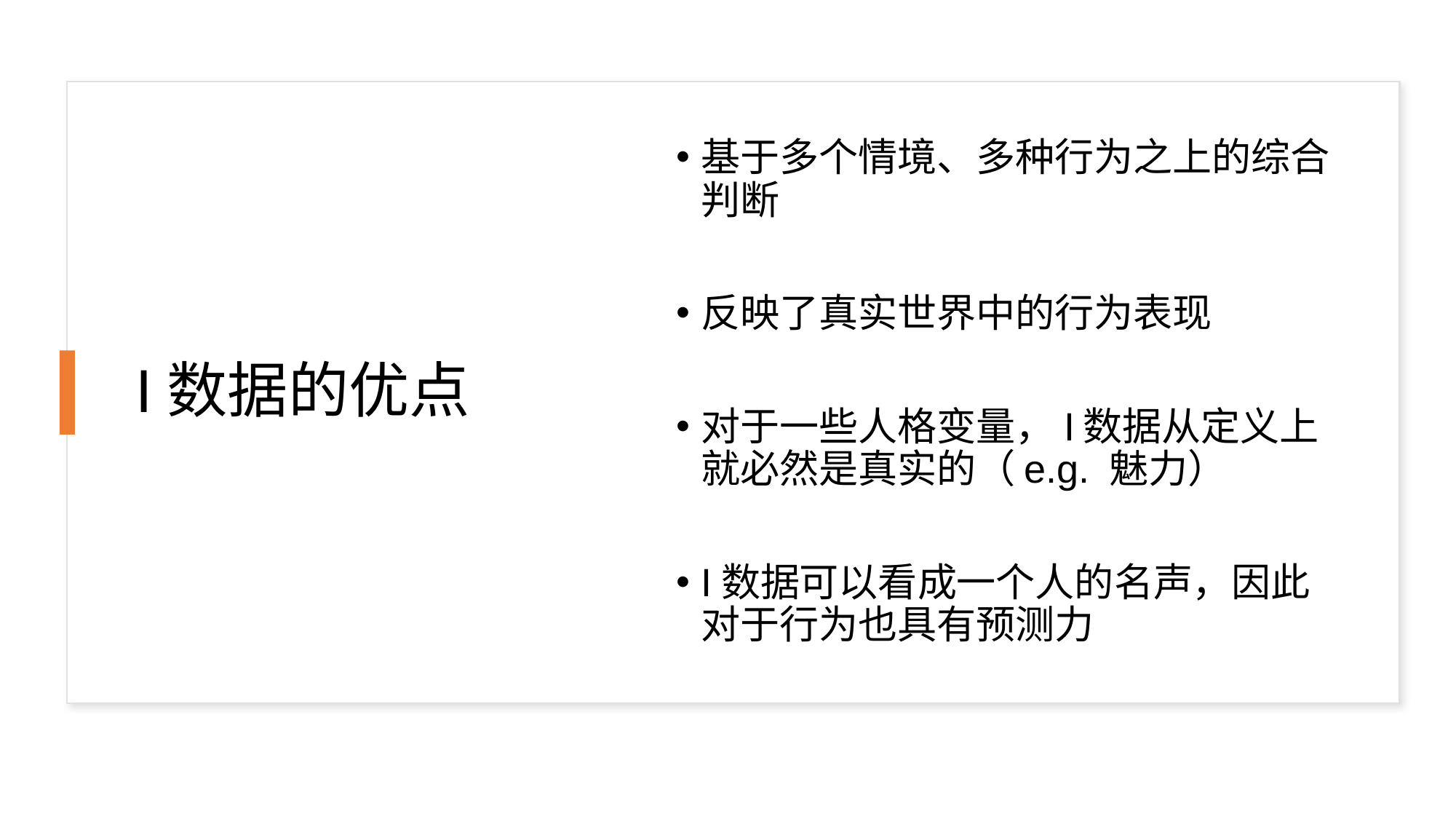

# I数据的优点
基于多个情境、多种行为之上的综合判断

反映了真实世界中的行为表现

对于一些人格变量，I数据从定义上就必然是真实的（e.g. 魅力）

I数据可以看成一个人的名声，因此对于行为也具有预测力